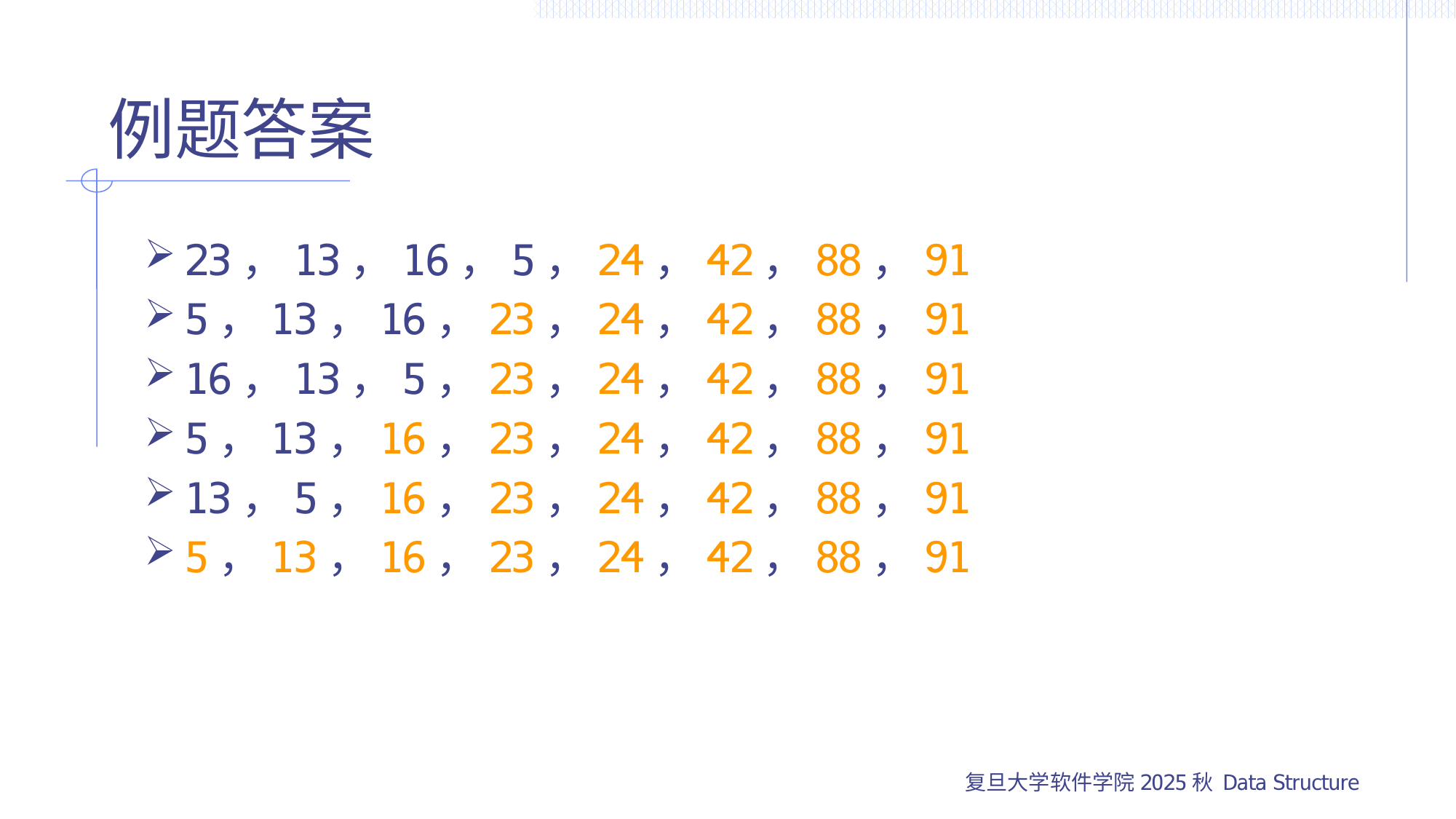

# 例题答案
23，13，16，5，24，42，88，91
5，13，16，23，24，42，88，91
16，13，5，23，24，42，88，91
5，13，16，23，24，42，88，91
13，5，16，23，24，42，88，91
5，13，16，23，24，42，88，91